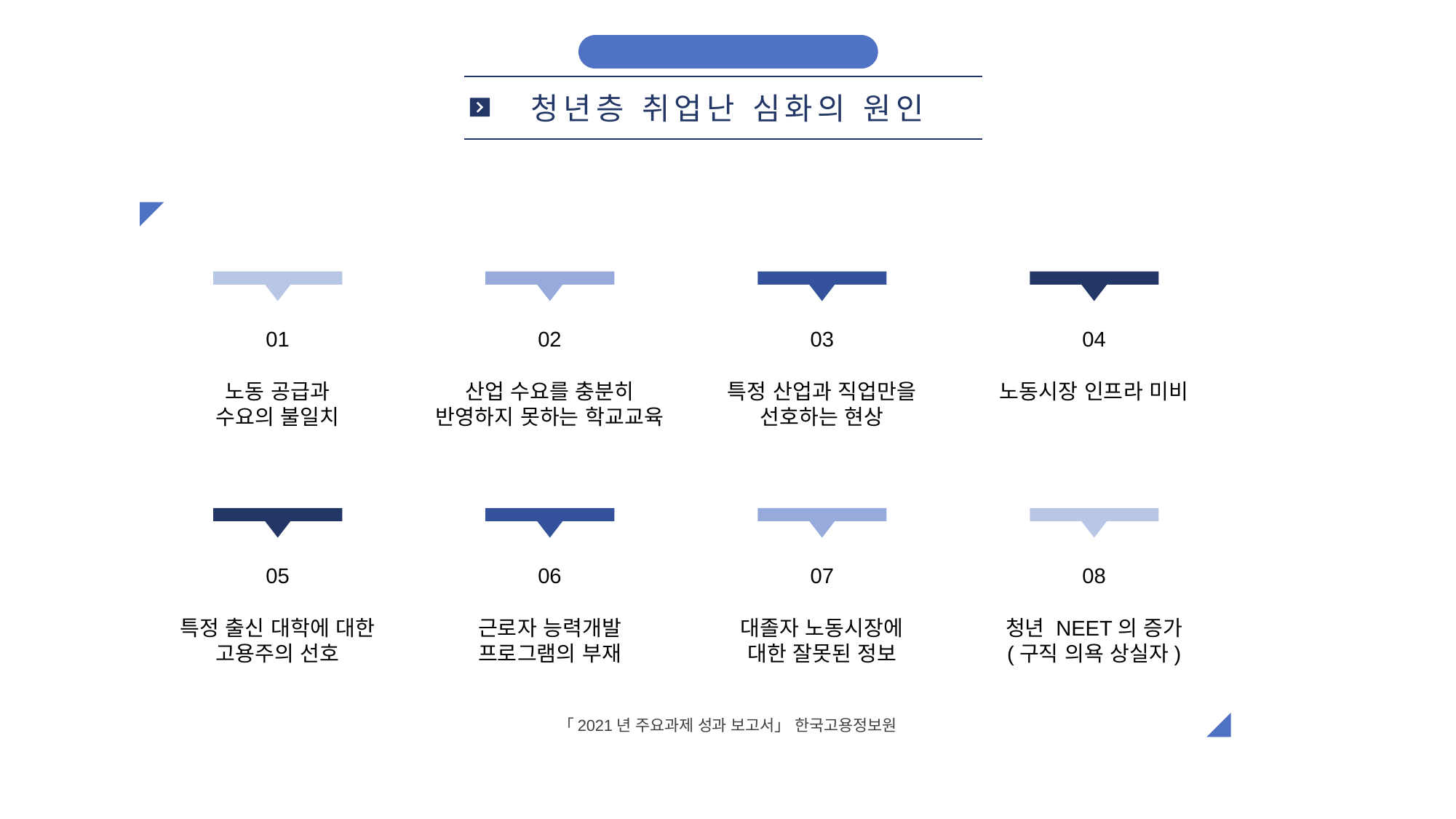

기획배경 및 목표
청년층 취업난 심화의 원인

01
02
03
04
노동 공급과
수요의 불일치
산업 수요를 충분히
반영하지 못하는 학교교육
특정 산업과 직업만을
선호하는 현상
노동시장 인프라 미비

05
06
07
08
특정 출신 대학에 대한
고용주의 선호
근로자 능력개발
프로그램의 부재
대졸자 노동시장에
대한 잘못된 정보
청년 NEET의 증가
(구직 의욕 상실자)

「2021년 주요과제 성과 보고서」 한국고용정보원